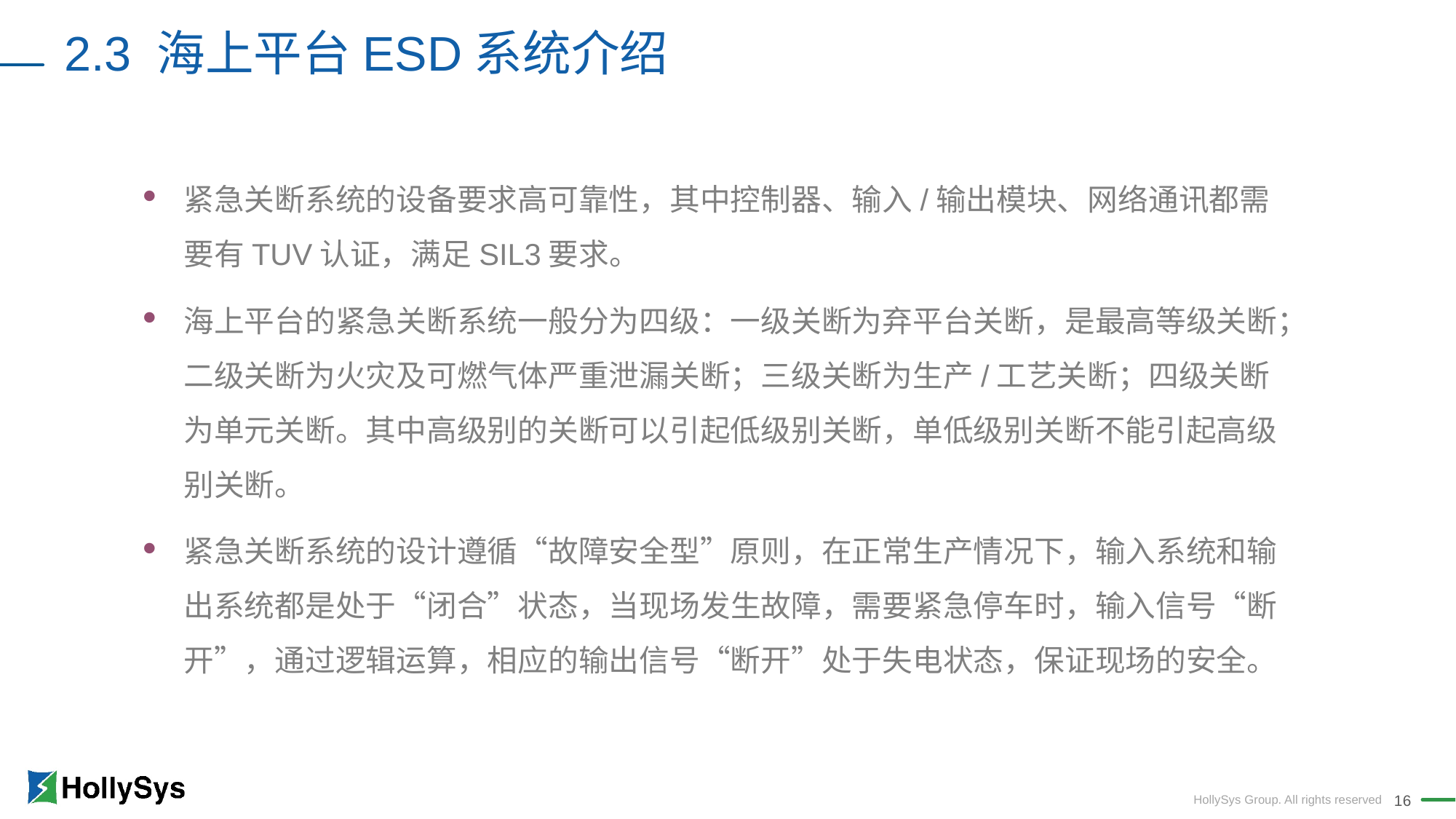

2.3 海上平台ESD系统介绍
紧急关断系统的设备要求高可靠性，其中控制器、输入/输出模块、网络通讯都需要有TUV认证，满足SIL3要求。
海上平台的紧急关断系统一般分为四级：一级关断为弃平台关断，是最高等级关断；二级关断为火灾及可燃气体严重泄漏关断；三级关断为生产/工艺关断；四级关断为单元关断。其中高级别的关断可以引起低级别关断，单低级别关断不能引起高级别关断。
紧急关断系统的设计遵循“故障安全型”原则，在正常生产情况下，输入系统和输出系统都是处于“闭合”状态，当现场发生故障，需要紧急停车时，输入信号“断开”，通过逻辑运算，相应的输出信号“断开”处于失电状态，保证现场的安全。